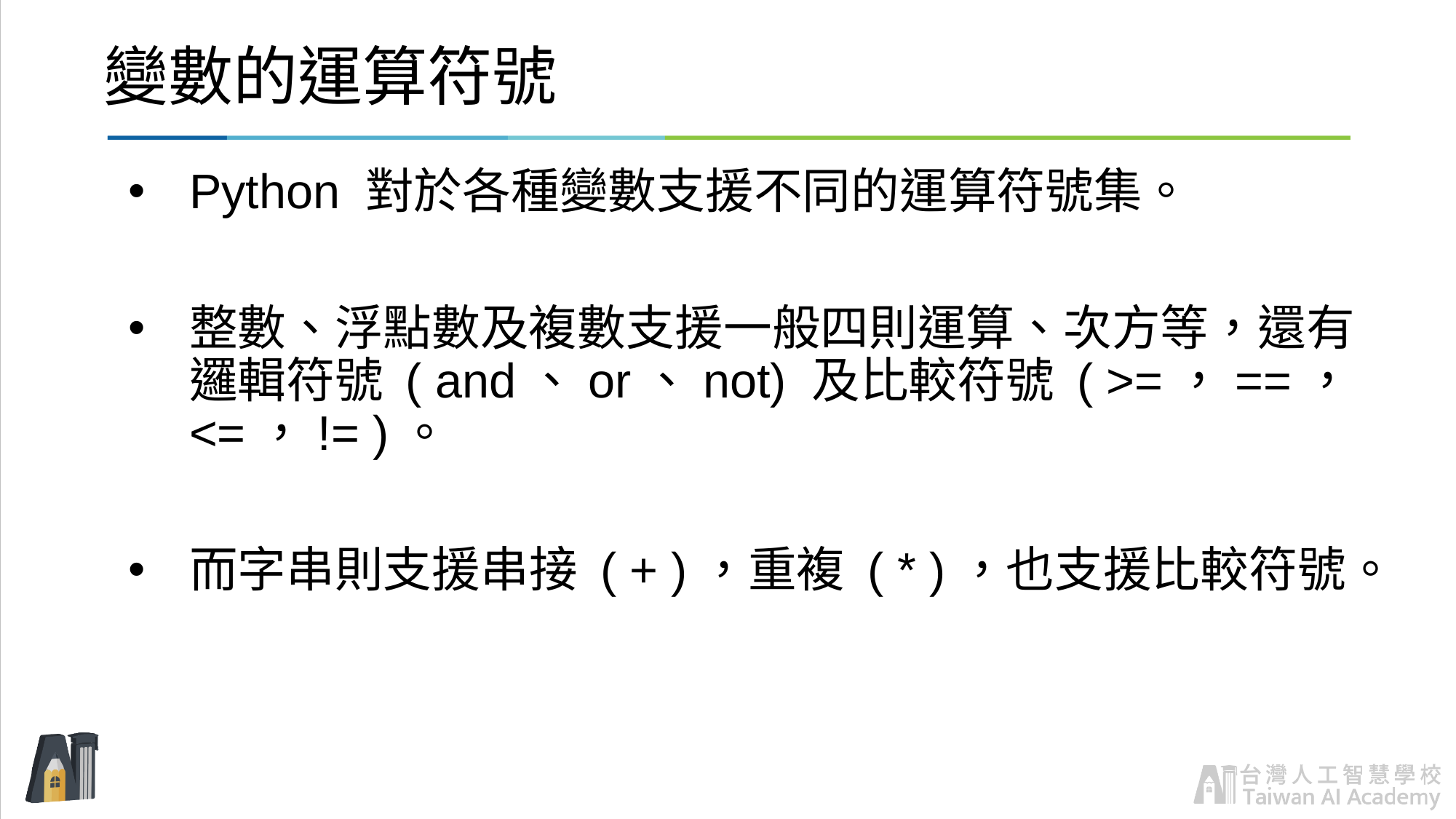

# 變數的運算符號
Python 對於各種變數支援不同的運算符號集。

整數、浮點數及複數支援一般四則運算、次方等，還有邏輯符號 ( and、or、not) 及比較符號 ( >=，==，<=，!= )。

而字串則支援串接 ( + )，重複 ( * )，也支援比較符號。